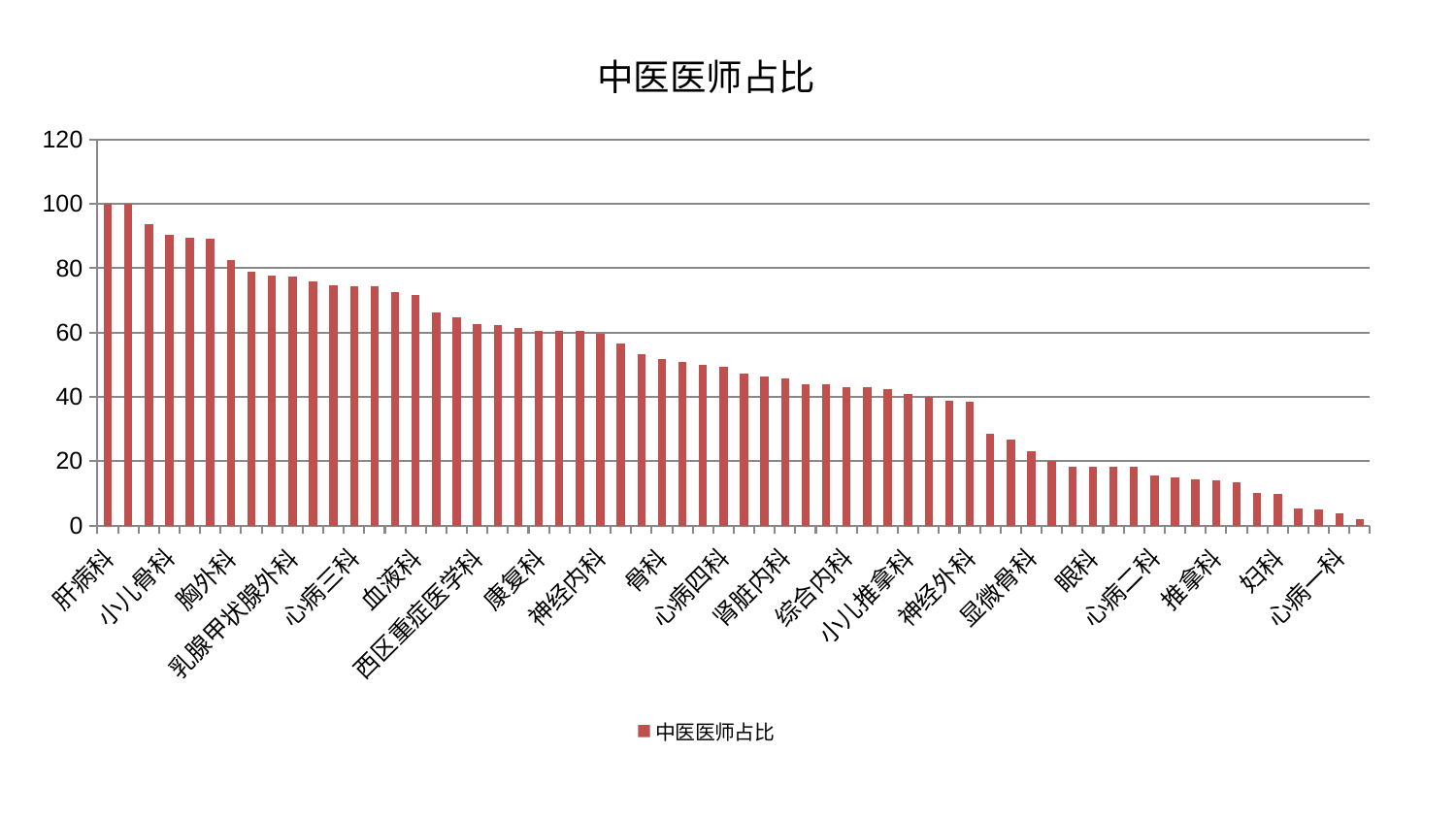

### Chart: 中医医师占比

| Category | 中医医师占比 |
|---|---|
| 肝病科 | 100.00000000000001 |
| 泌尿外科 | 99.94496180631309 |
| 脾胃病科 | 93.58082418871281 |
| 小儿骨科 | 90.48959286239186 |
| 肝胆外科 | 89.58621921507 |
| 关节骨科 | 89.15952833929933 |
| 胸外科 | 82.44989505901496 |
| 风湿病科 | 78.90135599811558 |
| 脊柱骨科 | 77.71036725657471 |
| 乳腺甲状腺外科 | 77.34849073386455 |
| 东区重症医学科 | 76.02091900239421 |
| 脾胃科消化科合并 | 74.61677536372305 |
| 心病三科 | 74.55274837405017 |
| 周围血管科 | 74.2751960364978 |
| 内分泌科 | 72.63652930267332 |
| 血液科 | 71.60955774236581 |
| 耳鼻喉科 | 66.14838183645222 |
| 心血管内科 | 64.74698374371722 |
| 西区重症医学科 | 62.632613806709465 |
| 微创骨科 | 62.34033284045935 |
| 美容皮肤科 | 61.332533672274515 |
| 康复科 | 60.52071959371919 |
| 脑病一科 | 60.51431514472941 |
| 创伤骨科 | 60.50601182426107 |
| 神经内科 | 59.68970863431921 |
| 重症医学科 | 56.55912985810917 |
| 消化内科 | 53.357447336340655 |
| 骨科 | 51.84611917427712 |
| 中医经典科 | 50.94890425739283 |
| 脑病三科 | 49.84923824437576 |
| 心病四科 | 49.38446844296271 |
| 治未病中心 | 47.32251758257686 |
| 老年医学科 | 46.41390675704857 |
| 肾脏内科 | 45.80376510393971 |
| 呼吸内科 | 43.99869795733356 |
| 口腔科 | 43.762880915140016 |
| 综合内科 | 43.03589500413915 |
| 针灸科 | 42.96793111726416 |
| 中医外治中心 | 42.457313273598075 |
| 小儿推拿科 | 40.80241274152198 |
| 医院 | 39.890855887720086 |
| 产科 | 38.81663999558376 |
| 神经外科 | 38.59021297788836 |
| 东区肾病科 | 28.434766580889285 |
| 男科 | 26.831369437238244 |
| 显微骨科 | 22.96992500608829 |
| 肾病科 | 19.961731942381697 |
| 皮肤科 | 18.27195347393761 |
| 眼科 | 18.24557702347939 |
| 肿瘤内科 | 18.22258857546617 |
| 妇二科 | 18.171589837348414 |
| 心病二科 | 15.681837049348227 |
| 肛肠科 | 14.876609643038874 |
| 脑病二科 | 14.465510018896367 |
| 推拿科 | 14.080113548710306 |
| 身心医学科 | 13.506027881951788 |
| 妇科妇二科合并 | 10.181666346184612 |
| 妇科 | 9.88811540113414 |
| 普通外科 | 5.330063944064753 |
| 运动损伤骨科 | 5.126529457443891 |
| 心病一科 | 3.6964799599043907 |
| 儿科 | 1.9343485987689417 |
257